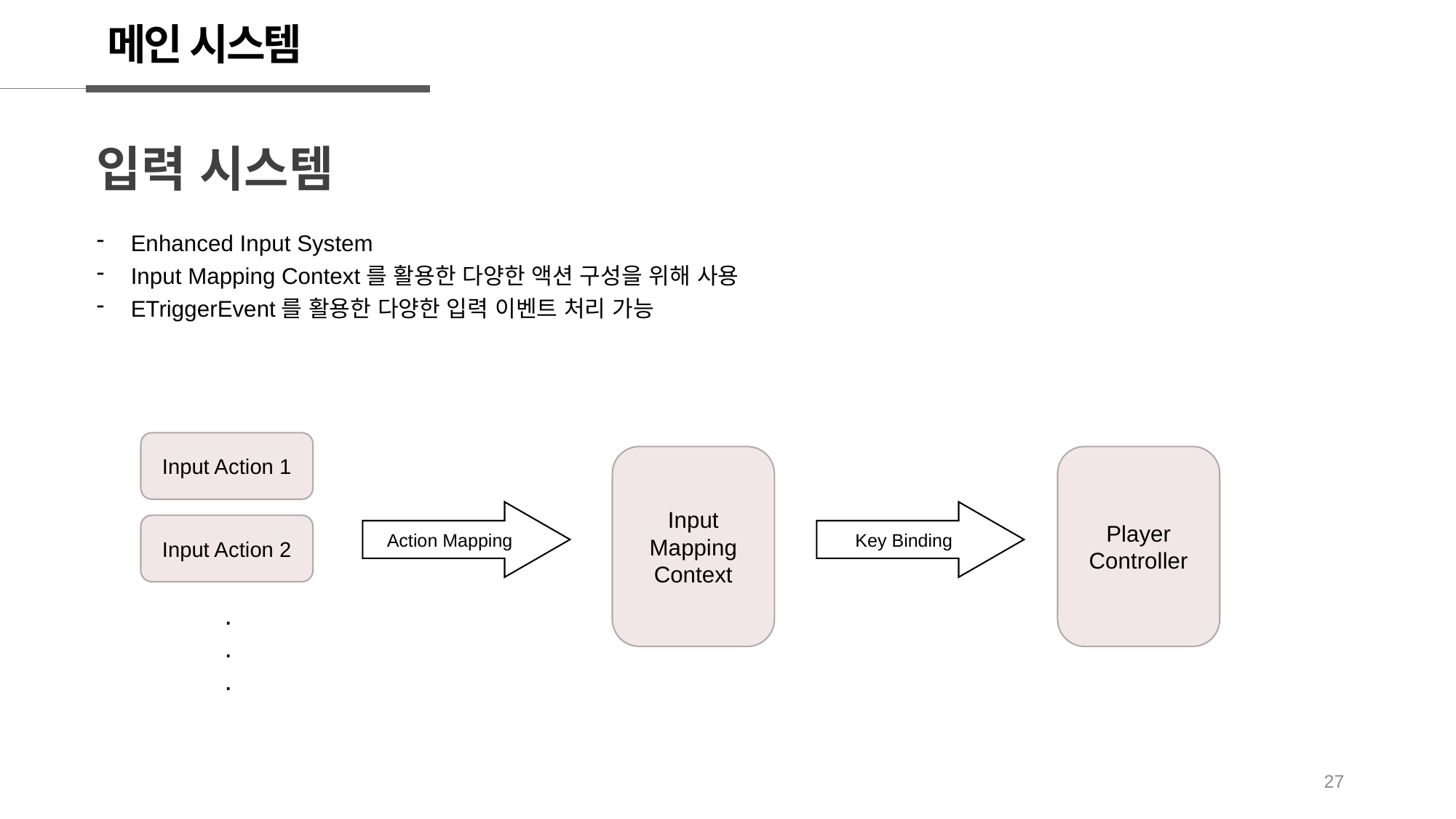

메인 시스템
입력 시스템
Enhanced Input System
Input Mapping Context를 활용한 다양한 액션 구성을 위해 사용
ETriggerEvent를 활용한 다양한 입력 이벤트 처리 가능
Input Action 1
Input
Mapping
Context
Player
Controller
Action Mapping
Key Binding
Input Action 2
.
.
.
27